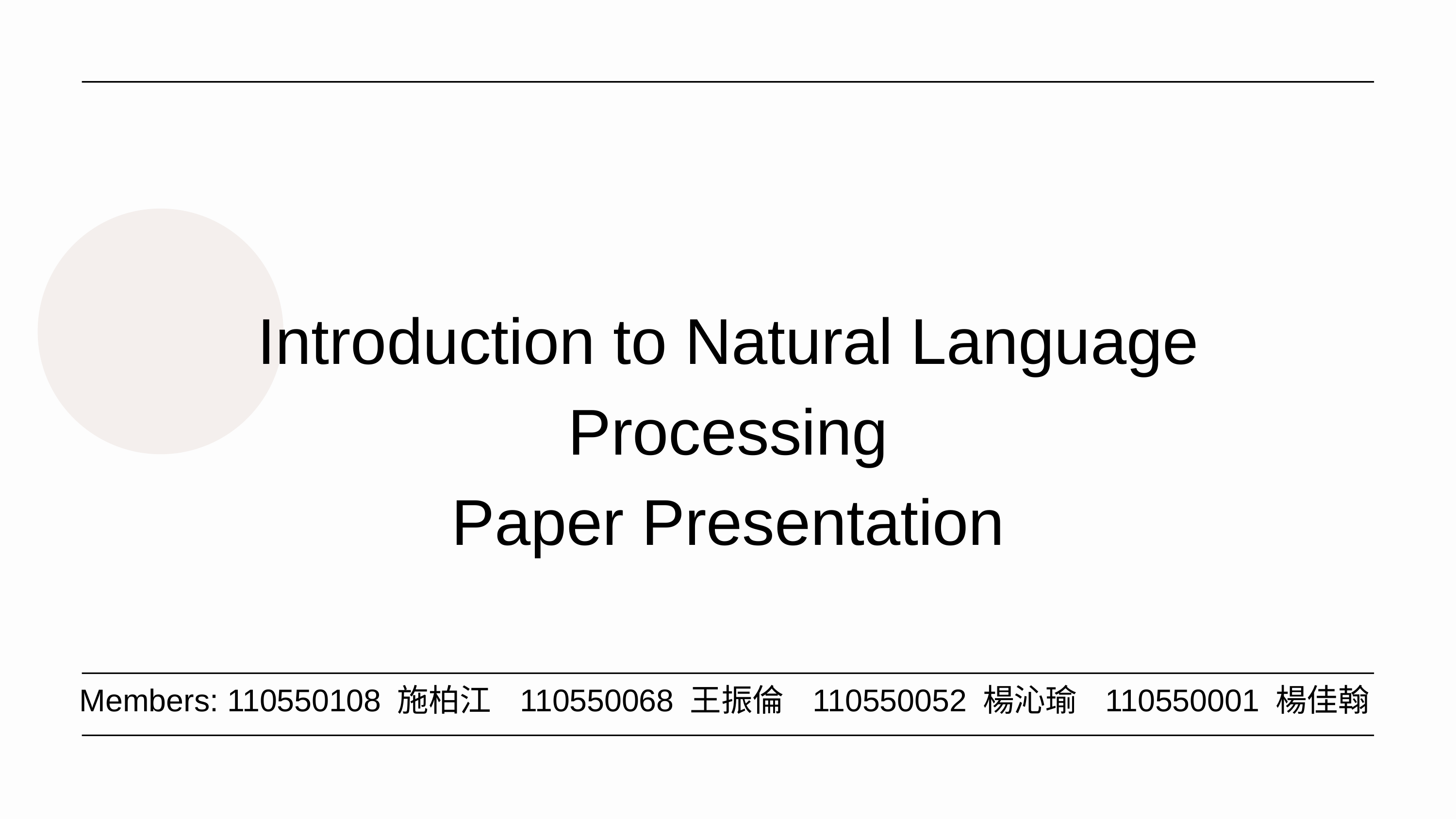

Introduction to Natural Language Processing
Paper Presentation

Members: 110550108 施柏江   110550068 王振倫   110550052 楊沁瑜   110550001 楊佳翰